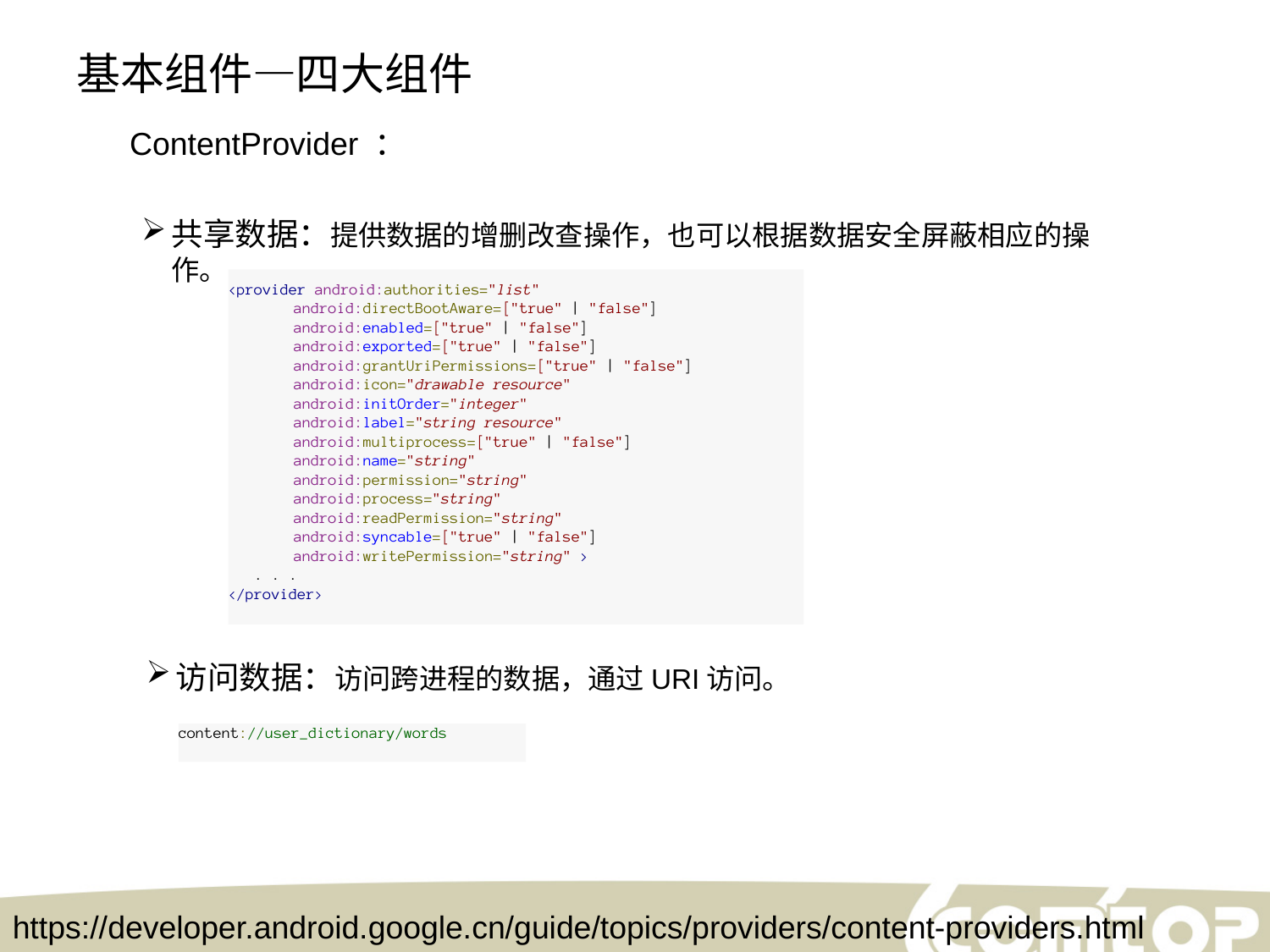

基本组件—四大组件
ContentProvider ：
共享数据：提供数据的增删改查操作，也可以根据数据安全屏蔽相应的操作。
<provider android:authorities="list"
          android:directBootAware=["true" | "false"]
          android:enabled=["true" | "false"]
          android:exported=["true" | "false"]
          android:grantUriPermissions=["true" | "false"]
          android:icon="drawable resource"
          android:initOrder="integer"
          android:label="string resource"
          android:multiprocess=["true" | "false"]
          android:name="string"
          android:permission="string"
          android:process="string"
          android:readPermission="string"
          android:syncable=["true" | "false"]
          android:writePermission="string" >
    . . .
</provider>
访问数据：访问跨进程的数据，通过URI访问。
content://user_dictionary/words
https://developer.android.google.cn/guide/topics/providers/content-providers.html